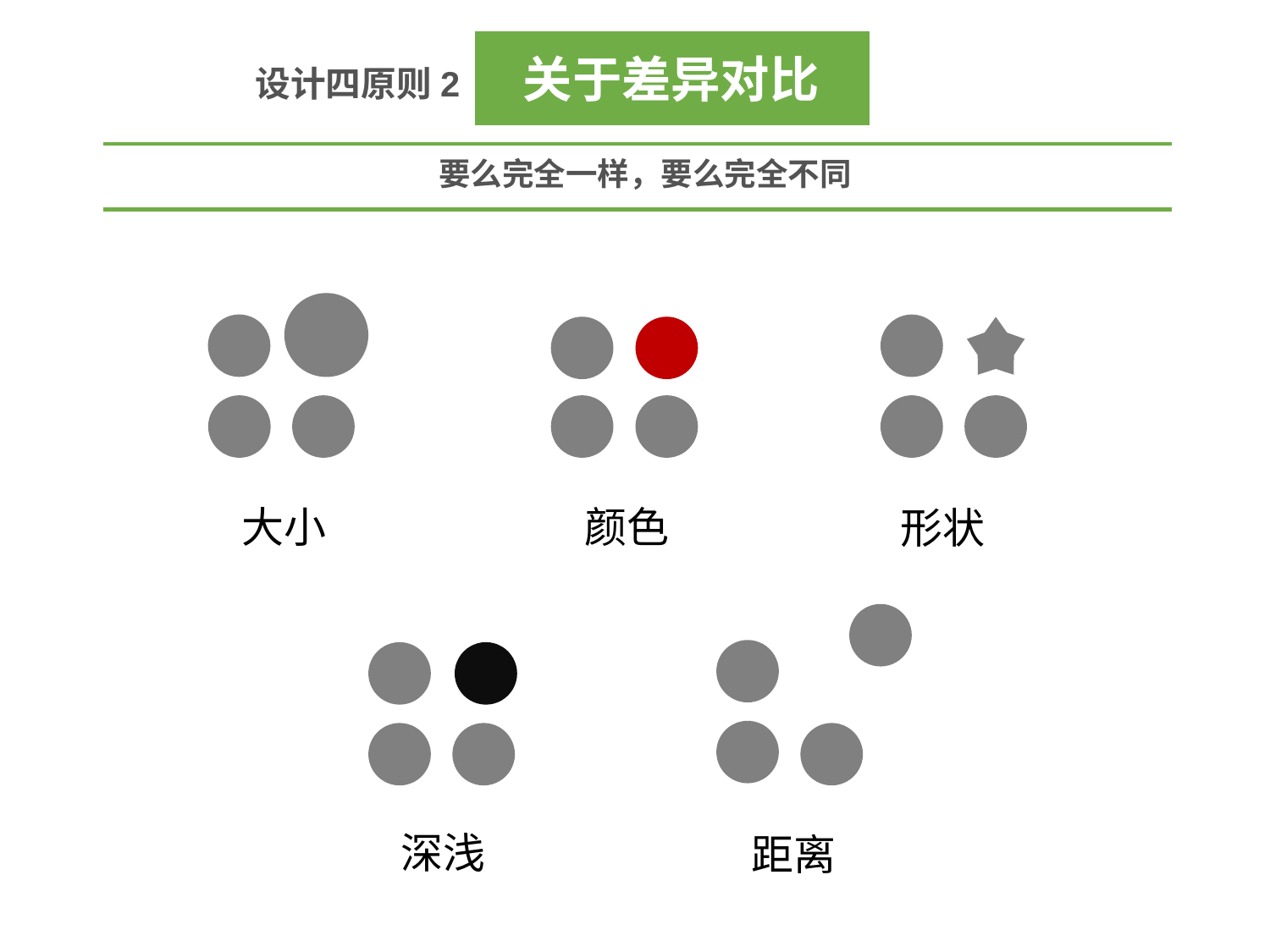

关于差异对比
设计四原则2
要么完全一样，要么完全不同

大小
颜色
形状

深浅
距离